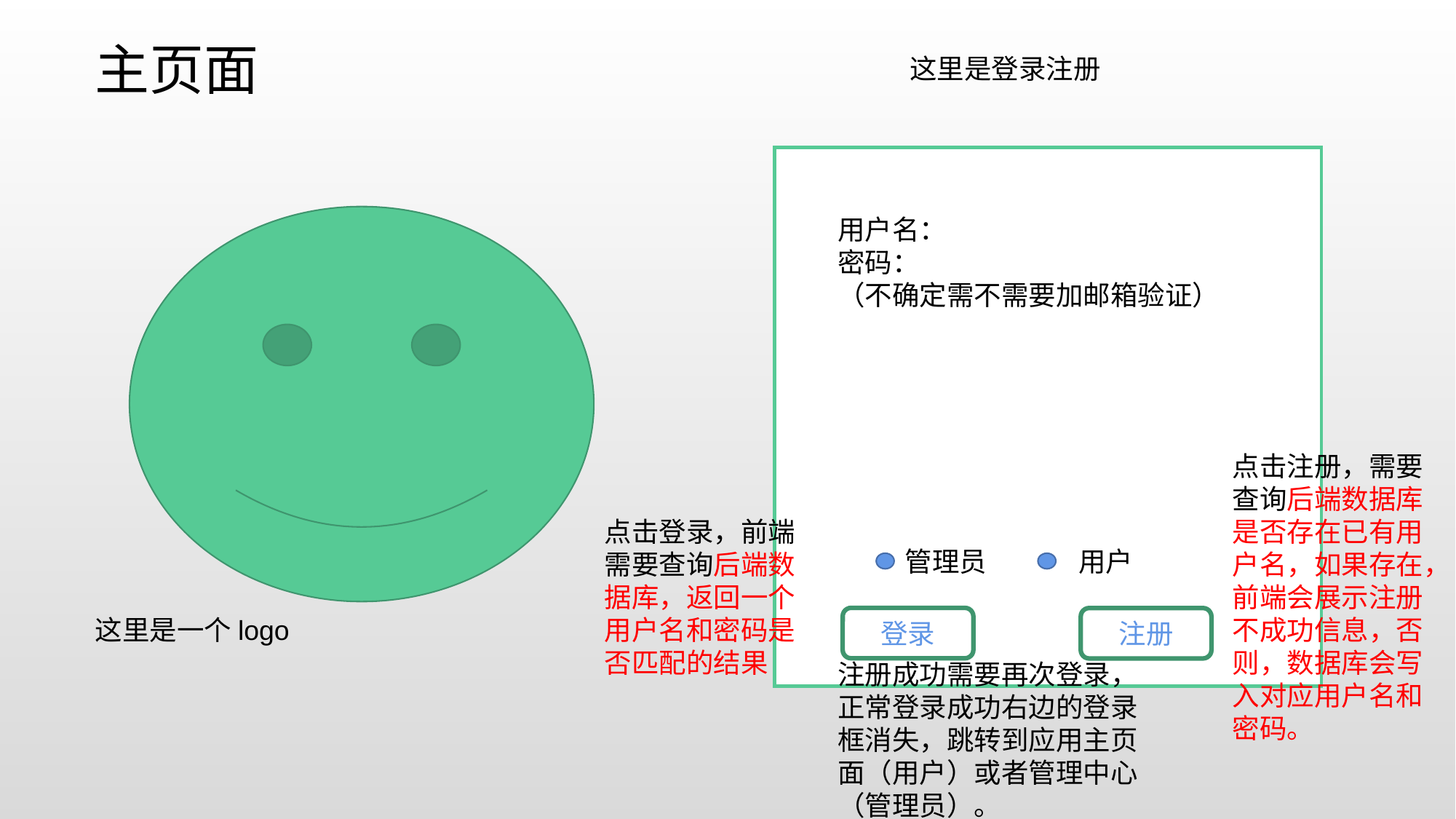

主页面
这里是登录注册

用户名：
密码：
（不确定需不需要加邮箱验证）
点击注册，需要查询后端数据库是否存在已有用户名，如果存在，前端会展示注册不成功信息，否则，数据库会写入对应用户名和密码。
点击登录，前端需要查询后端数据库，返回一个用户名和密码是否匹配的结果
管理员
用户

登录
这里是一个logo
注册
注册成功需要再次登录，正常登录成功右边的登录框消失，跳转到应用主页面（用户）或者管理中心（管理员）。